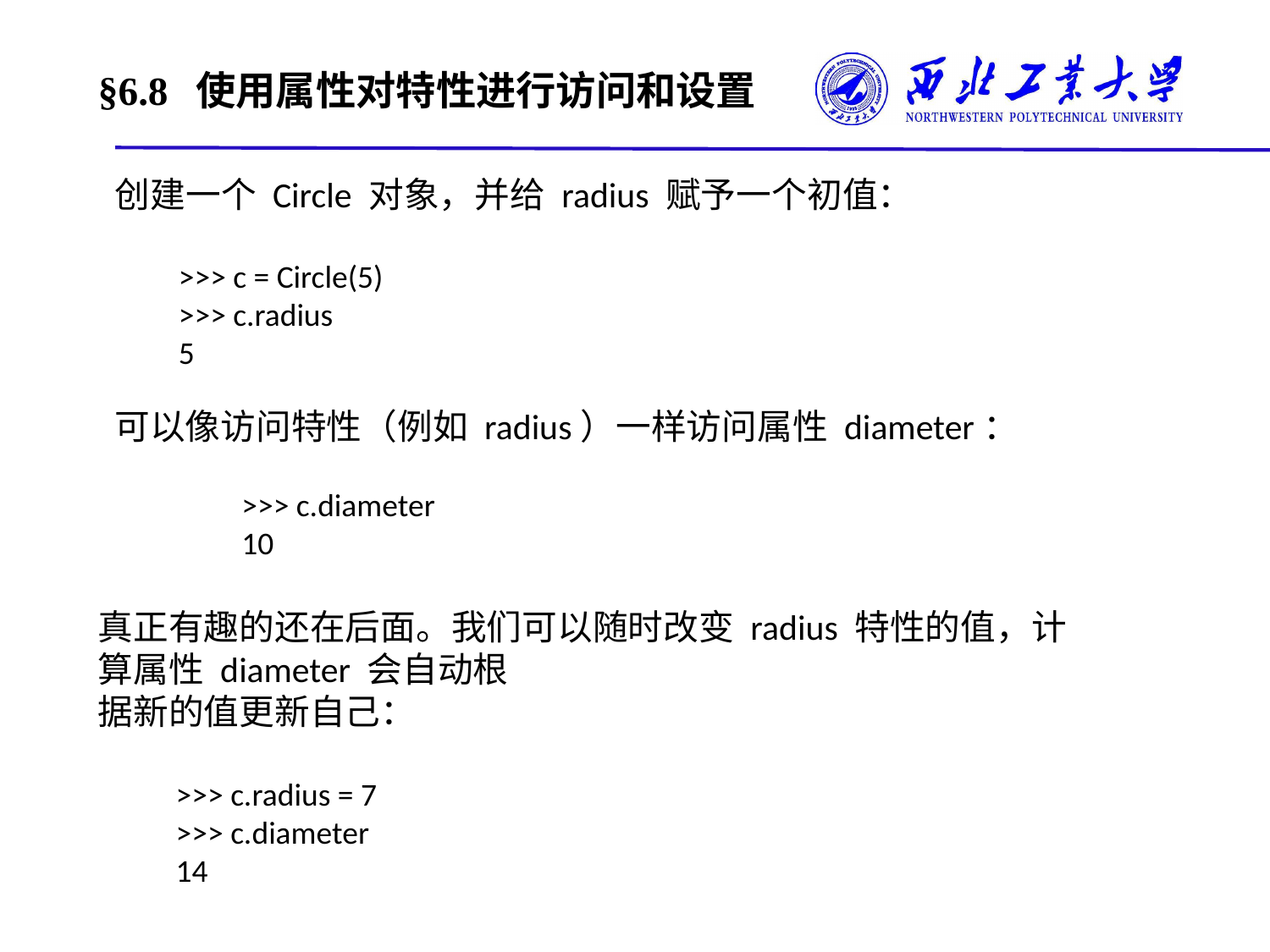

# §6.8  使用属性对特性进行访问和设置
创建一个 Circle 对象，并给 radius 赋予一个初值：

>>> c = Circle(5)
>>> c.radius
5
可以像访问特性（例如 radius）一样访问属性 diameter：

	>>> c.diameter
	10
真正有趣的还在后面。我们可以随时改变 radius 特性的值，计算属性 diameter 会自动根
据新的值更新自己：

  >>> c.radius = 7
  >>> c.diameter
  14